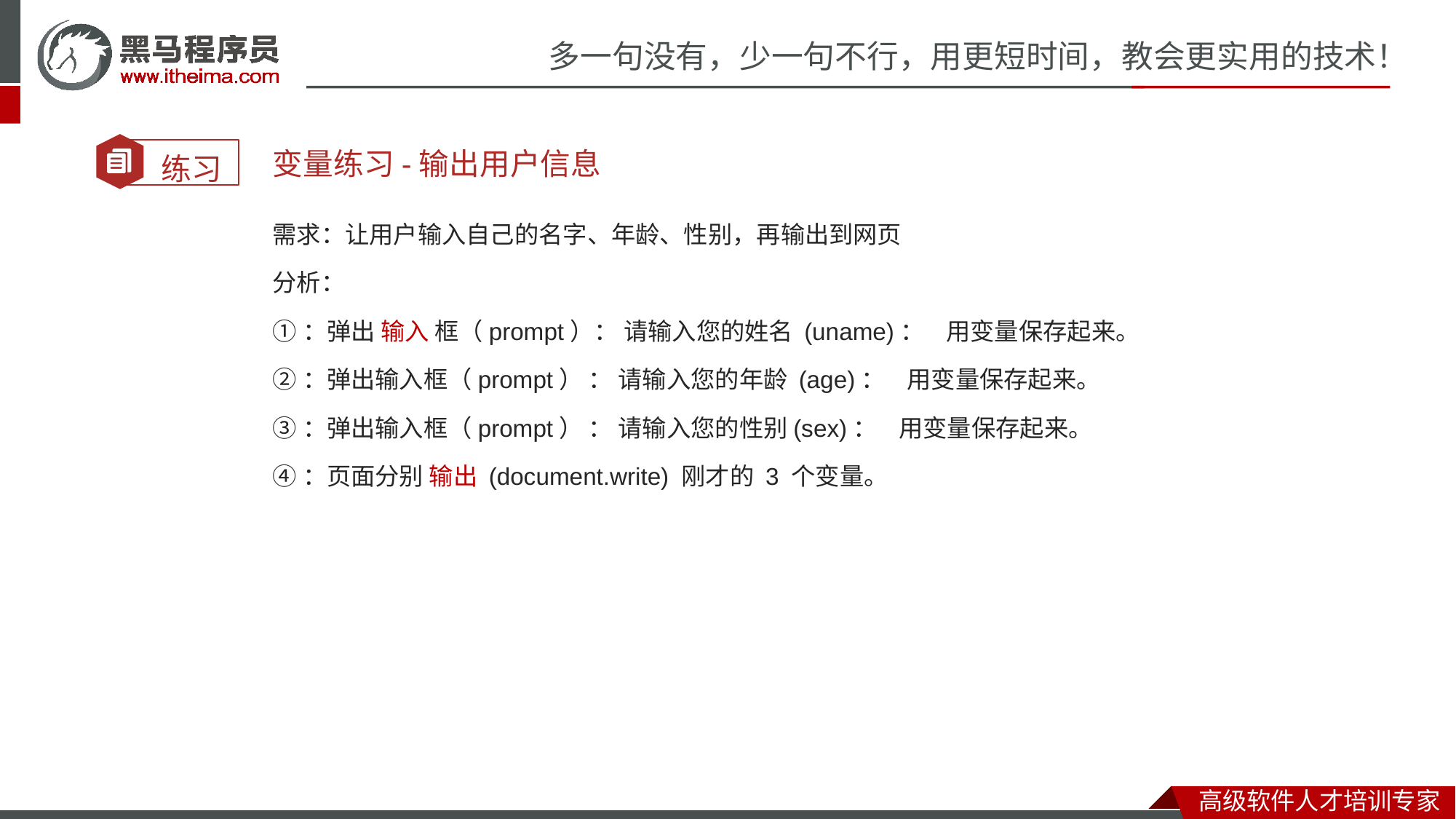

变量练习-输出用户信息
需求：让用户输入自己的名字、年龄、性别，再输出到网页
分析：
①：弹出 输入 框（prompt）： 请输入您的姓名 (uname)：    用变量保存起来。
②：弹出输入框（prompt） ： 请输入您的年龄 (age)：    用变量保存起来。
③：弹出输入框（prompt） ： 请输入您的性别(sex)：    用变量保存起来。
④：页面分别 输出 (document.write) 刚才的 3 个变量。